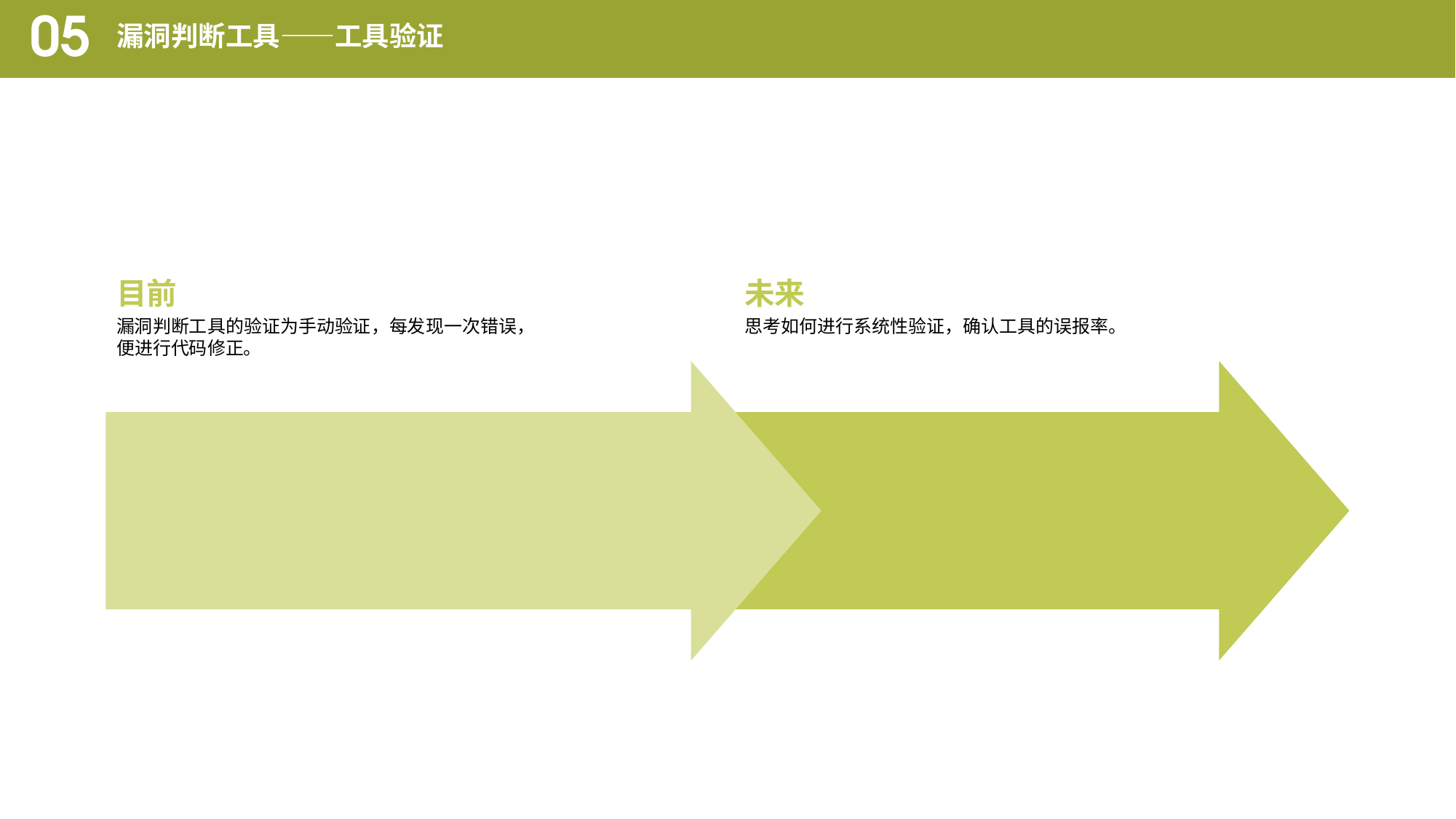

05
漏洞判断工具——工具验证
目前
漏洞判断工具的验证为手动验证，每发现一次错误，便进行代码修正。

未来
思考如何进行系统性验证，确认工具的误报率。